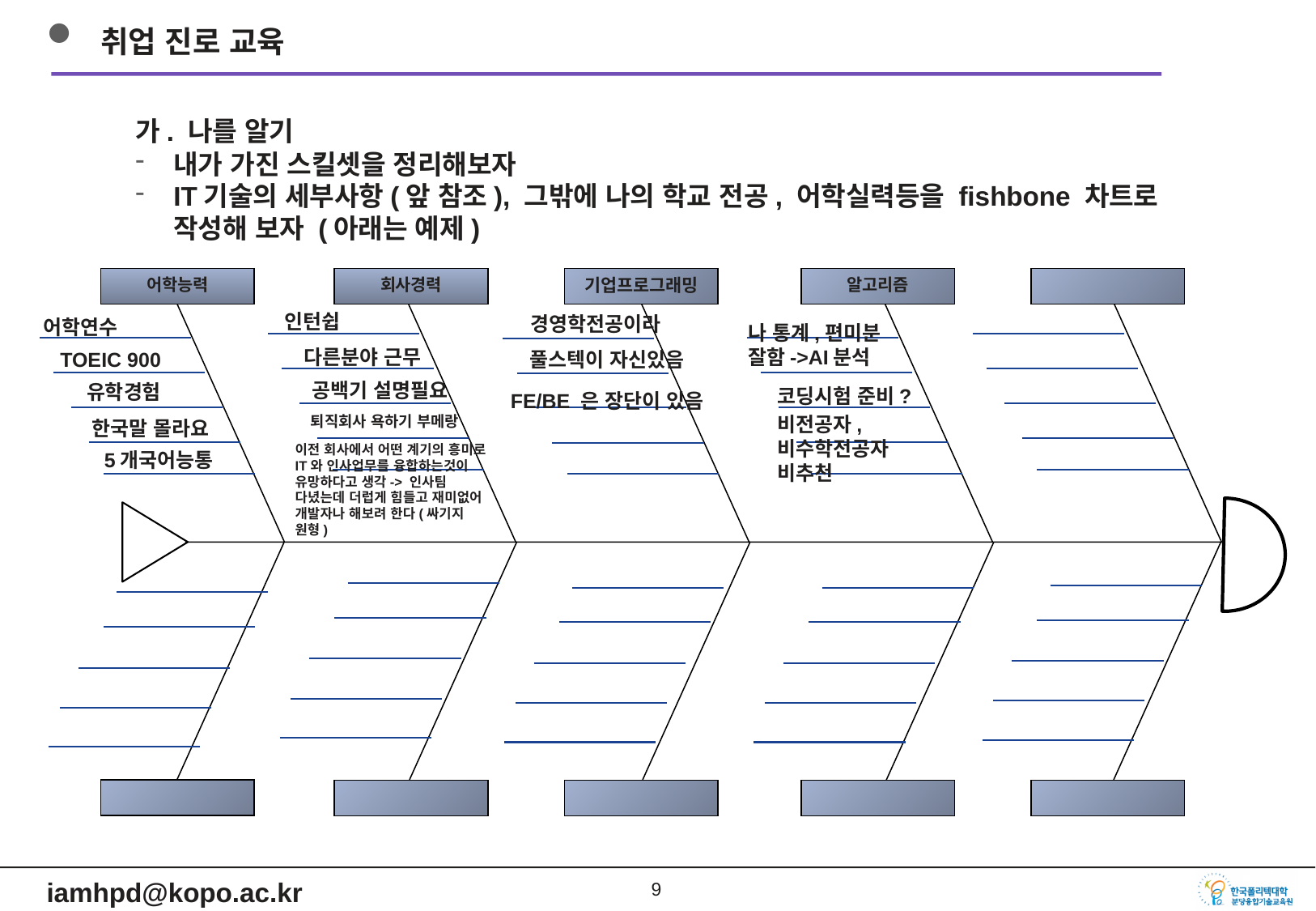

취업 진로 교육
가. 나를 알기
내가 가진 스킬셋을 정리해보자
IT기술의 세부사항(앞 참조), 그밖에 나의 학교 전공, 어학실력등을 fishbone 차트로 작성해 보자 (아래는 예제)

어학능력
회사경력
기업프로그래밍
알고리즘

인턴쉽

경영학전공이라
어학연수
나 통계,편미분 잘함->AI분석
다른분야 근무
TOEIC 900
풀스텍이 자신있음
공백기 설명필요
유학경험
코딩시험 준비?
비전공자, 비수학전공자 비추천
FE/BE 은 장단이 있음
퇴직회사 욕하기 부메랑
한국말 몰라요
이전 회사에서 어떤 계기의 흥미로 IT와 인사업무를 융합하는것이 유망하다고 생각-> 인사팀 다녔는데 더럽게 힘들고 재미없어 개발자나 해보려 한다(싸기지 원형)
5개국어능통

9